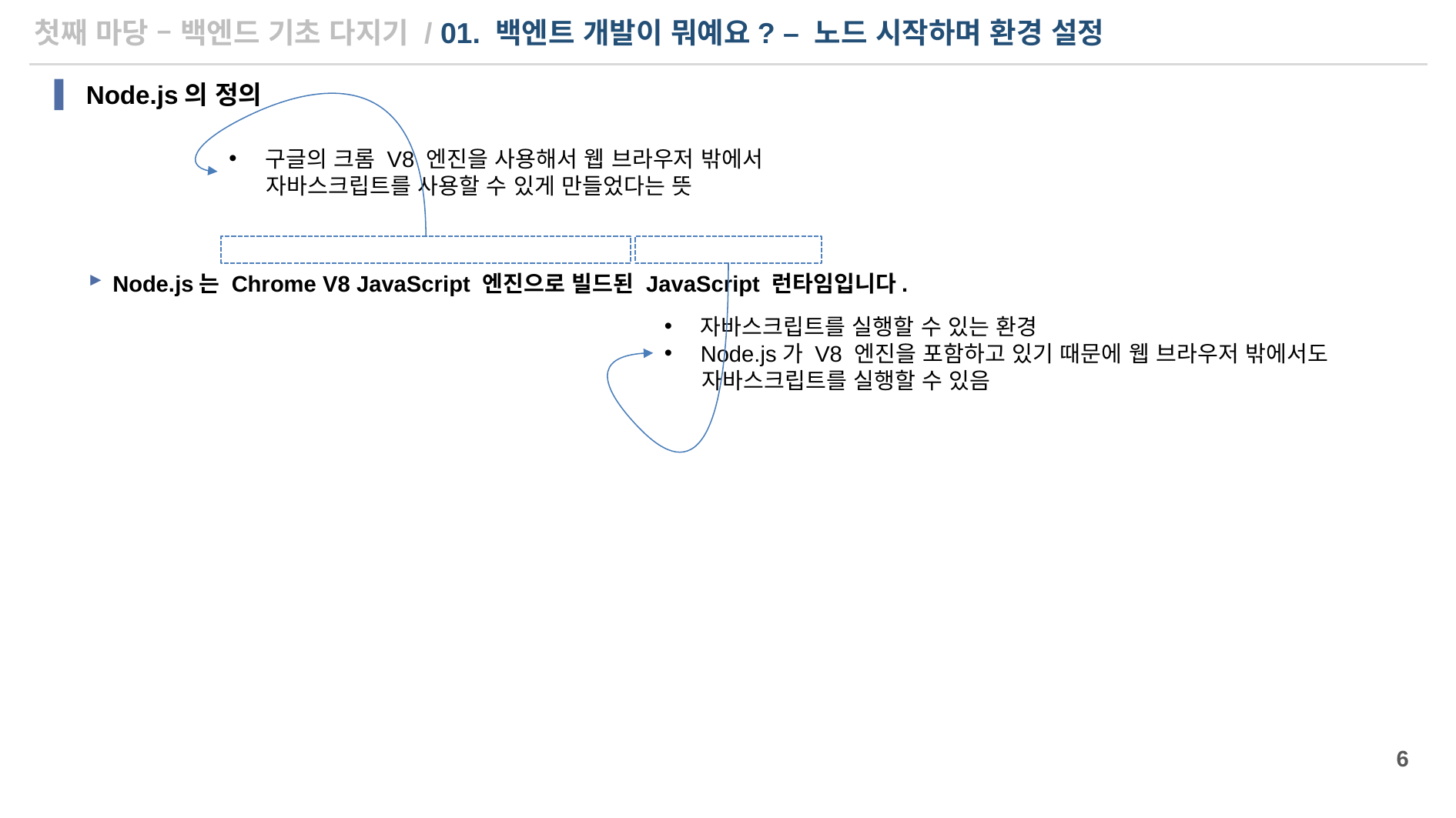

# 첫째 마당 – 백엔드 기초 다지기 / 01. 백엔트 개발이 뭐예요? – 노드 시작하며 환경 설정
Node.js의 정의

Node.js는 Chrome V8 JavaScript 엔진으로 빌드된 JavaScript 런타임입니다.
구글의 크롬 V8 엔진을 사용해서 웹 브라우저 밖에서
     자바스크립트를 사용할 수 있게 만들었다는 뜻

자바스크립트를 실행할 수 있는 환경
Node.js가 V8 엔진을 포함하고 있기 때문에 웹 브라우저 밖에서도
     자바스크립트를 실행할 수 있음
6